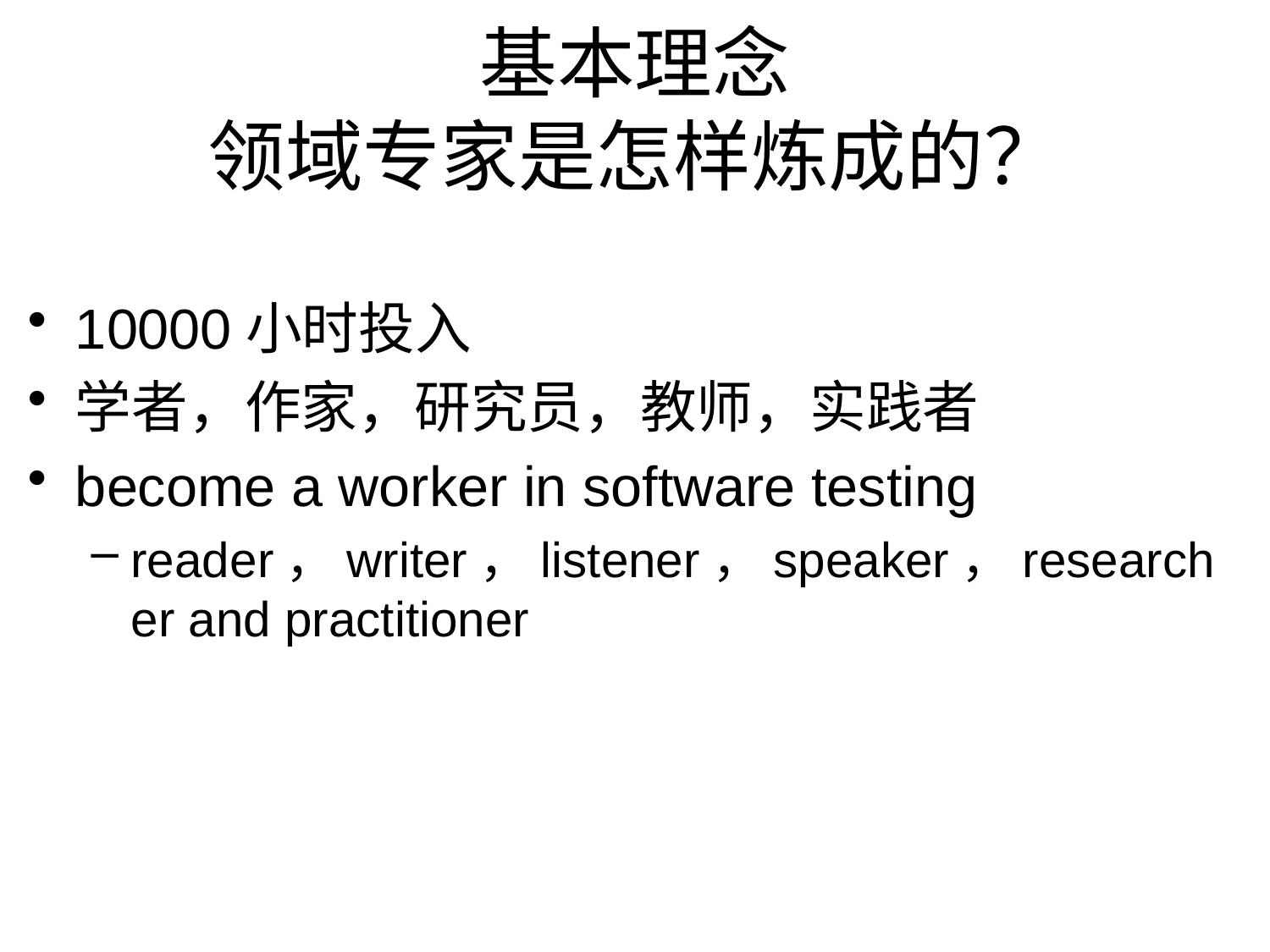

# 基本理念 领域专家是怎样炼成的？
10000小时投入
学者，作家，研究员，教师，实践者
become a worker in software testing
reader，writer，listener，speaker，researcher and practitioner